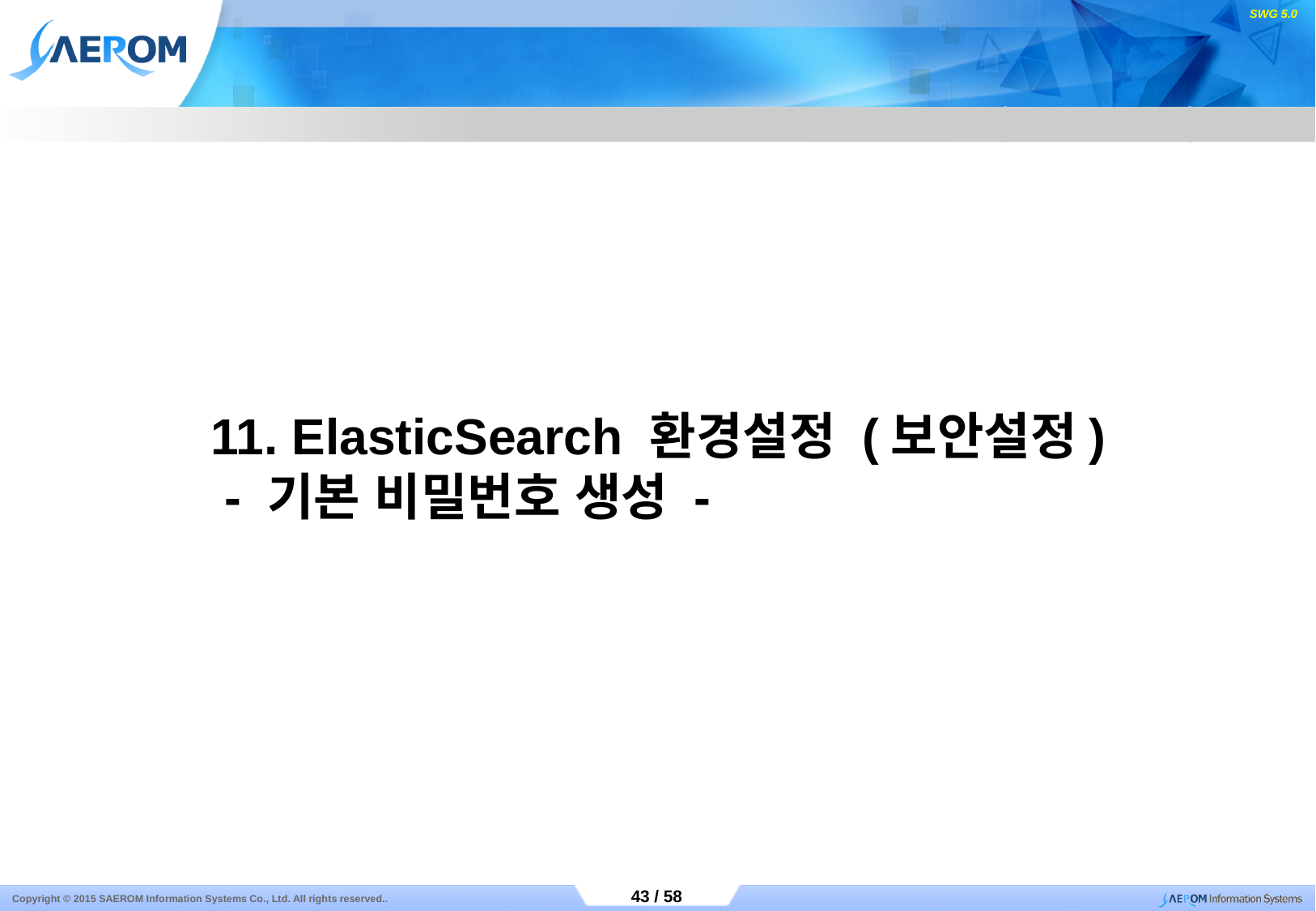

11. ElasticSearch 환경설정 (보안설정)
 - 기본 비밀번호 생성 -